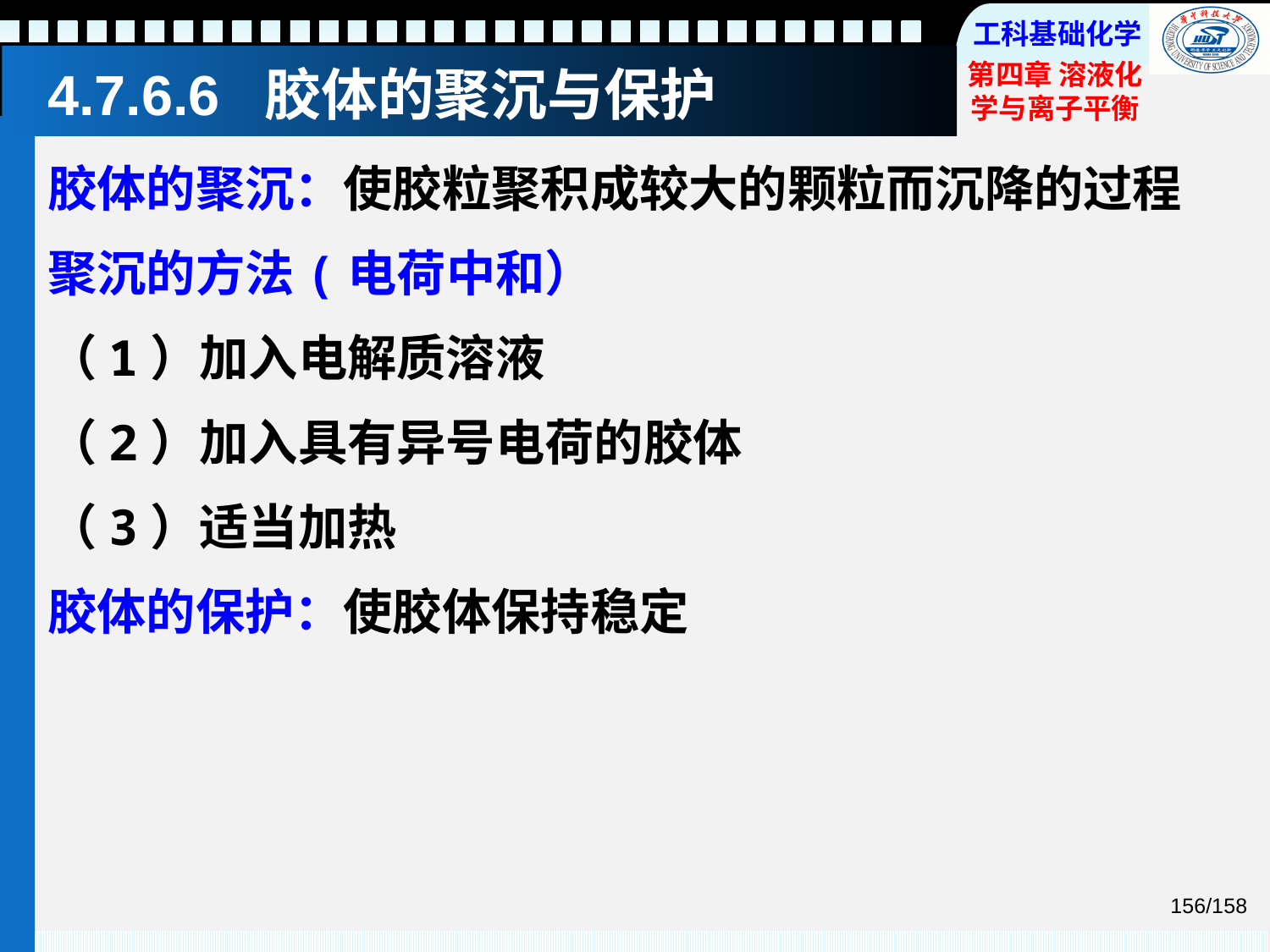

# 4.7.6.6  胶体的聚沉与保护
胶体的聚沉：使胶粒聚积成较大的颗粒而沉降的过程
聚沉的方法(电荷中和）
（1）加入电解质溶液
（2）加入具有异号电荷的胶体
（3）适当加热
胶体的保护：使胶体保持稳定